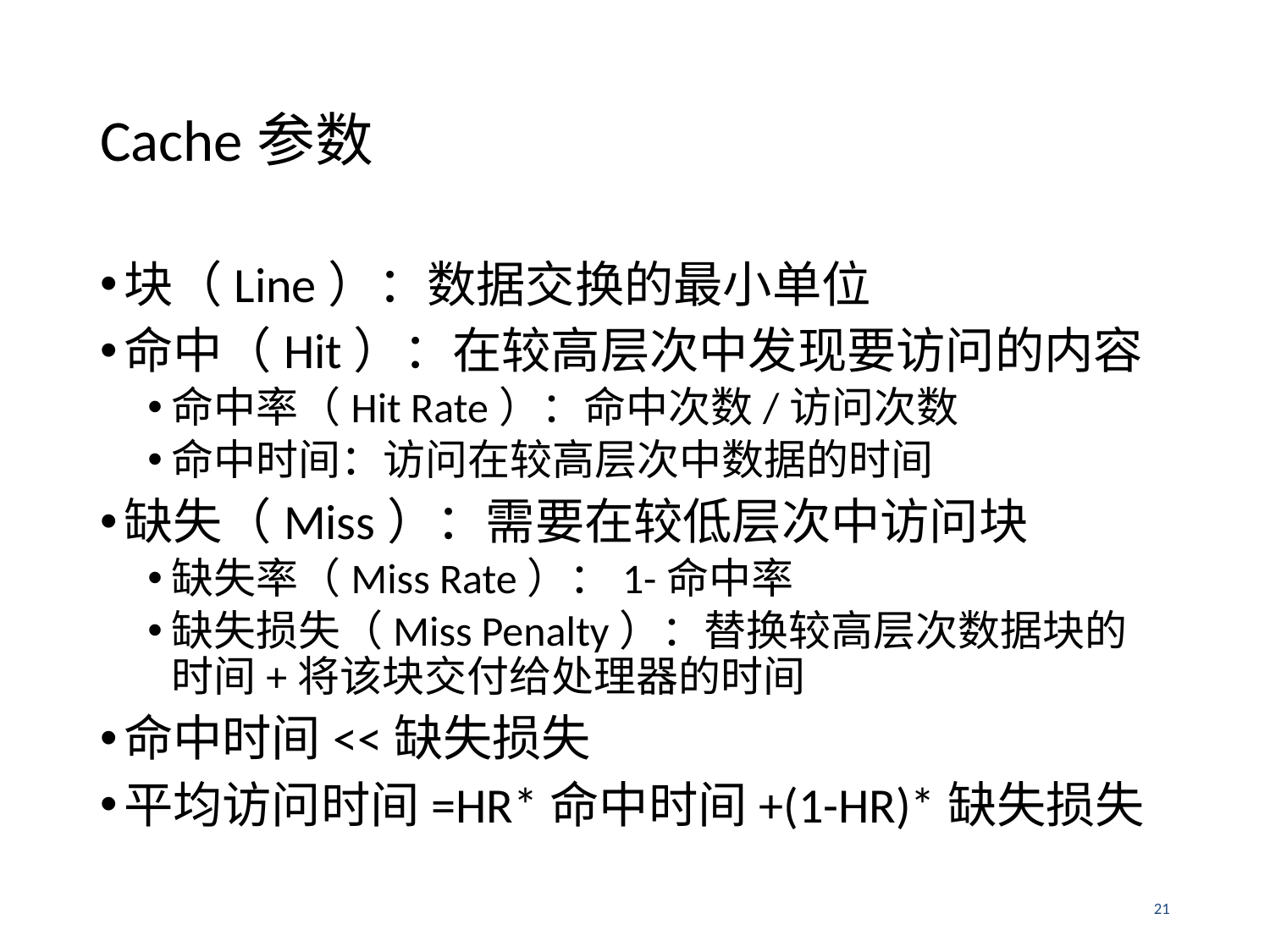

# Cache参数
块（Line）：数据交换的最小单位
命中（Hit）：在较高层次中发现要访问的内容
命中率（Hit Rate）：命中次数/访问次数
命中时间：访问在较高层次中数据的时间
缺失（Miss）：需要在较低层次中访问块
缺失率（Miss Rate）：1-命中率
缺失损失（Miss Penalty）：替换较高层次数据块的时间+将该块交付给处理器的时间
命中时间<<缺失损失
平均访问时间=HR*命中时间+(1-HR)*缺失损失

21